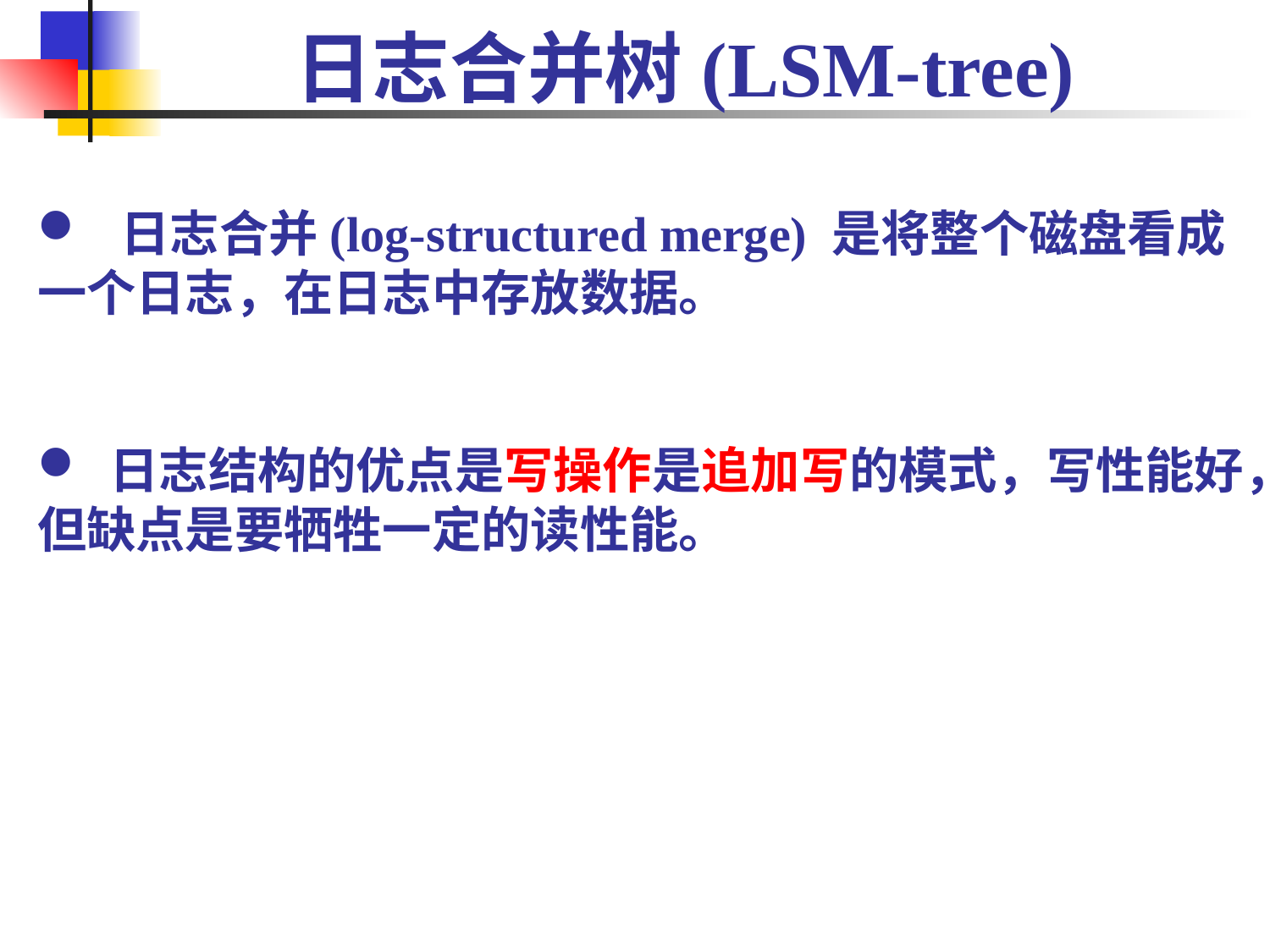

# 日志合并树(LSM-tree)
  日志合并(log-structured merge) 是将整个磁盘看成一个日志，在日志中存放数据。

 日志结构的优点是写操作是追加写的模式，写性能好，但缺点是要牺牲一定的读性能。